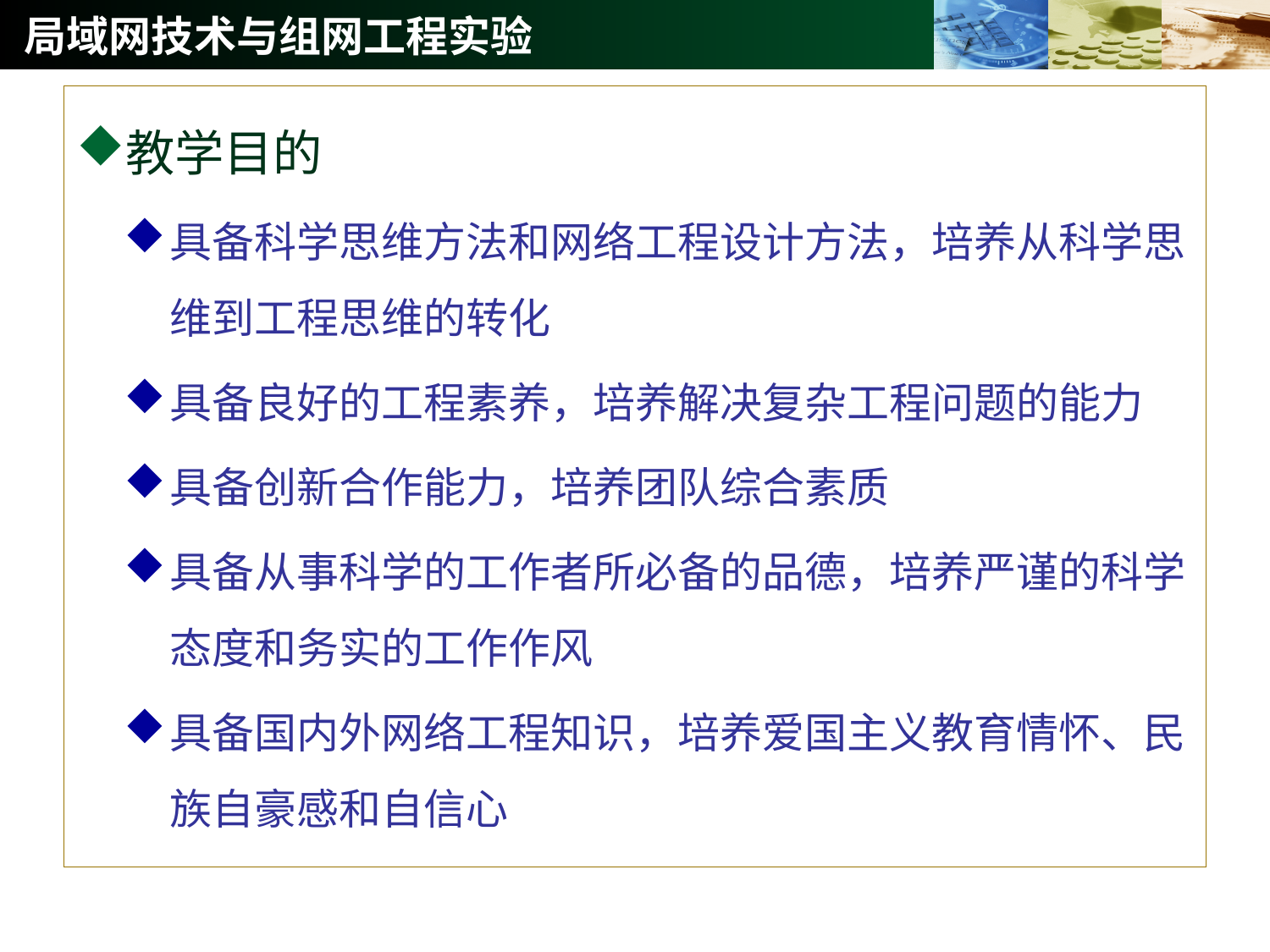

# 局域网技术与组网工程实验
教学目的
具备科学思维方法和网络工程设计方法，培养从科学思维到工程思维的转化
具备良好的工程素养，培养解决复杂工程问题的能力
具备创新合作能力，培养团队综合素质
具备从事科学的工作者所必备的品德，培养严谨的科学态度和务实的工作作风
具备国内外网络工程知识，培养爱国主义教育情怀、民族自豪感和自信心
2